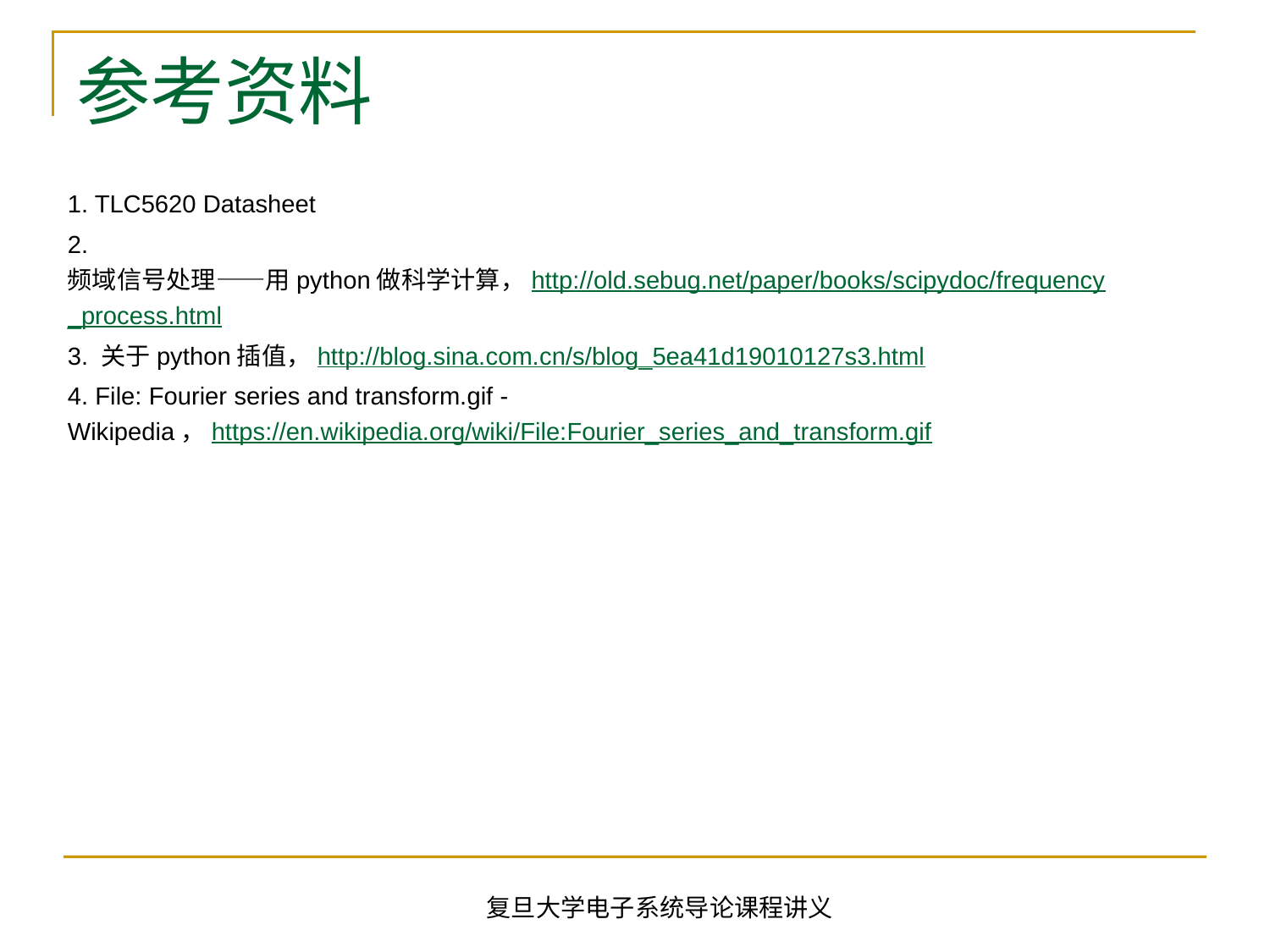

# 参考资料
1. TLC5620 Datasheet
2. 频域信号处理——用python做科学计算，http://old.sebug.net/paper/books/scipydoc/frequency_process.html
3. 关于python插值，http://blog.sina.com.cn/s/blog_5ea41d19010127s3.html
4. File: Fourier series and transform.gif - Wikipedia，https://en.wikipedia.org/wiki/File:Fourier_series_and_transform.gif